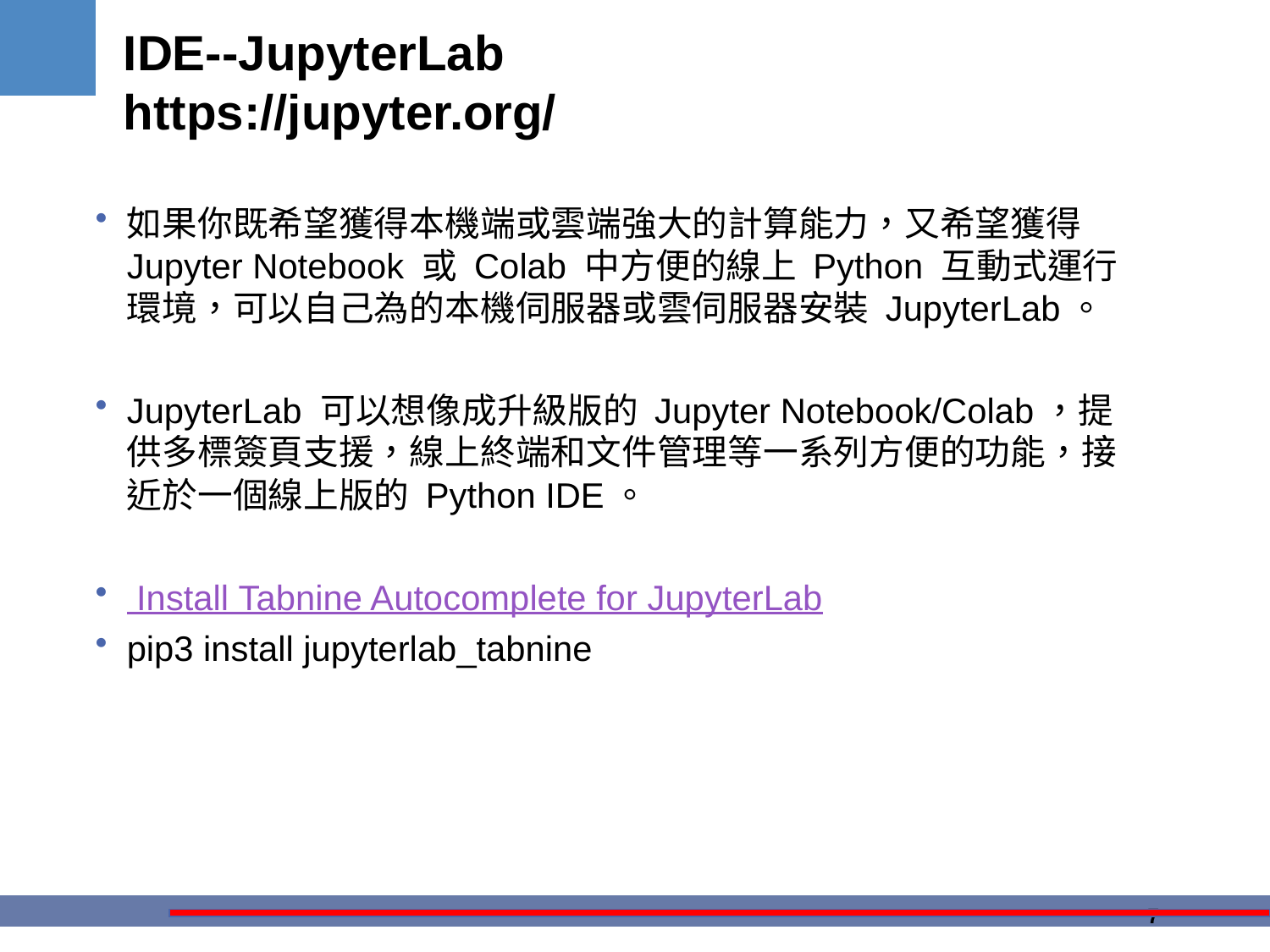

# IDE--JupyterLab https://jupyter.org/
如果你既希望獲得本機端或雲端強大的計算能力，又希望獲得 Jupyter Notebook 或 Colab 中方便的線上 Python 互動式運行環境，可以自己為的本機伺服器或雲伺服器安裝 JupyterLab。

JupyterLab 可以想像成升級版的 Jupyter Notebook/Colab，提供多標簽頁支援，線上終端和文件管理等一系列方便的功能，接近於一個線上版的 Python IDE。

 Install Tabnine Autocomplete for JupyterLab
pip3 install jupyterlab_tabnine